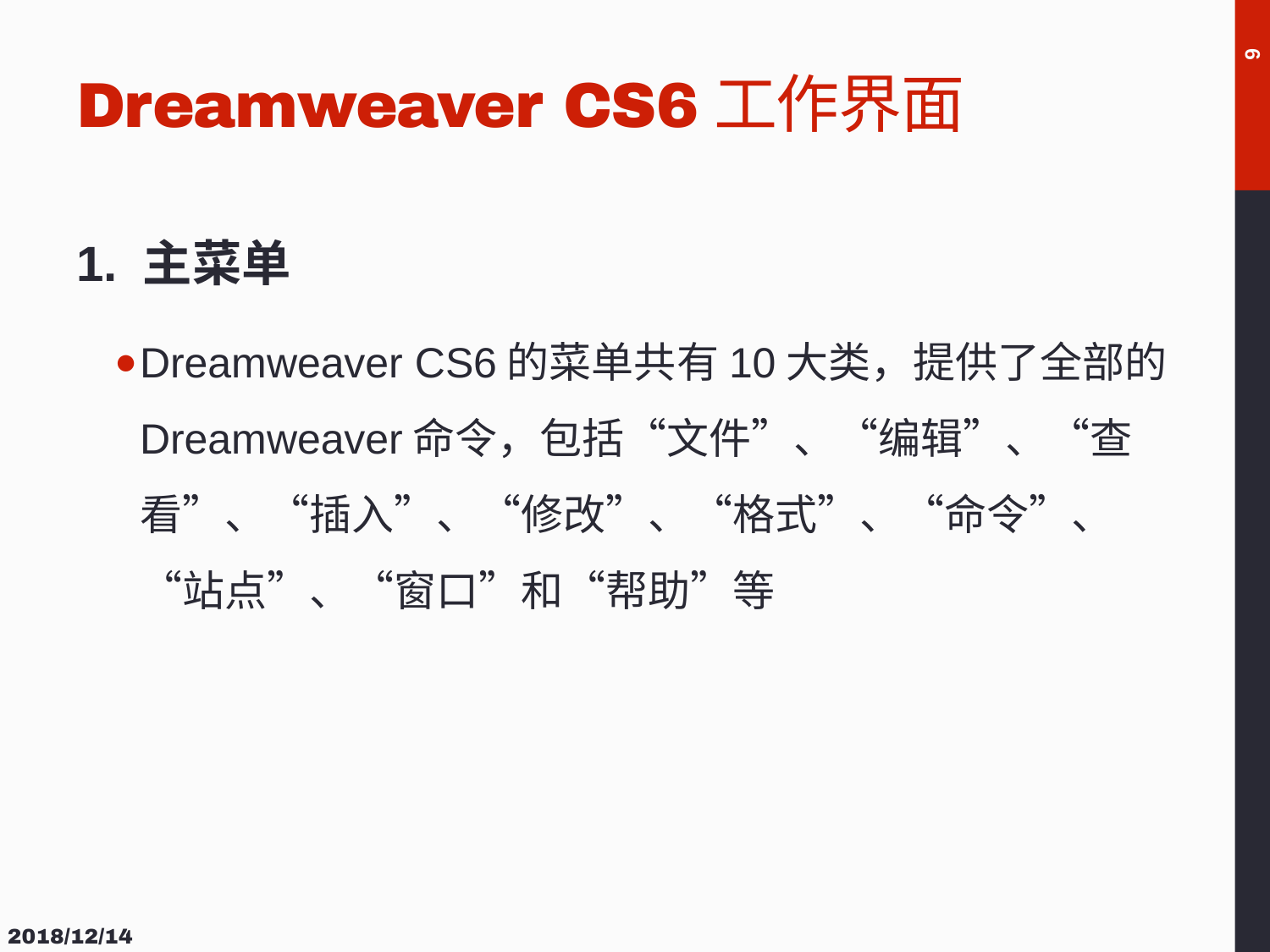

# Dreamweaver CS6工作界面
6
1. 主菜单
Dreamweaver CS6的菜单共有10大类，提供了全部的Dreamweaver命令，包括“文件”、“编辑”、“查看”、“插入”、“修改”、“格式”、“命令”、“站点”、“窗口”和“帮助”等
2018/12/14